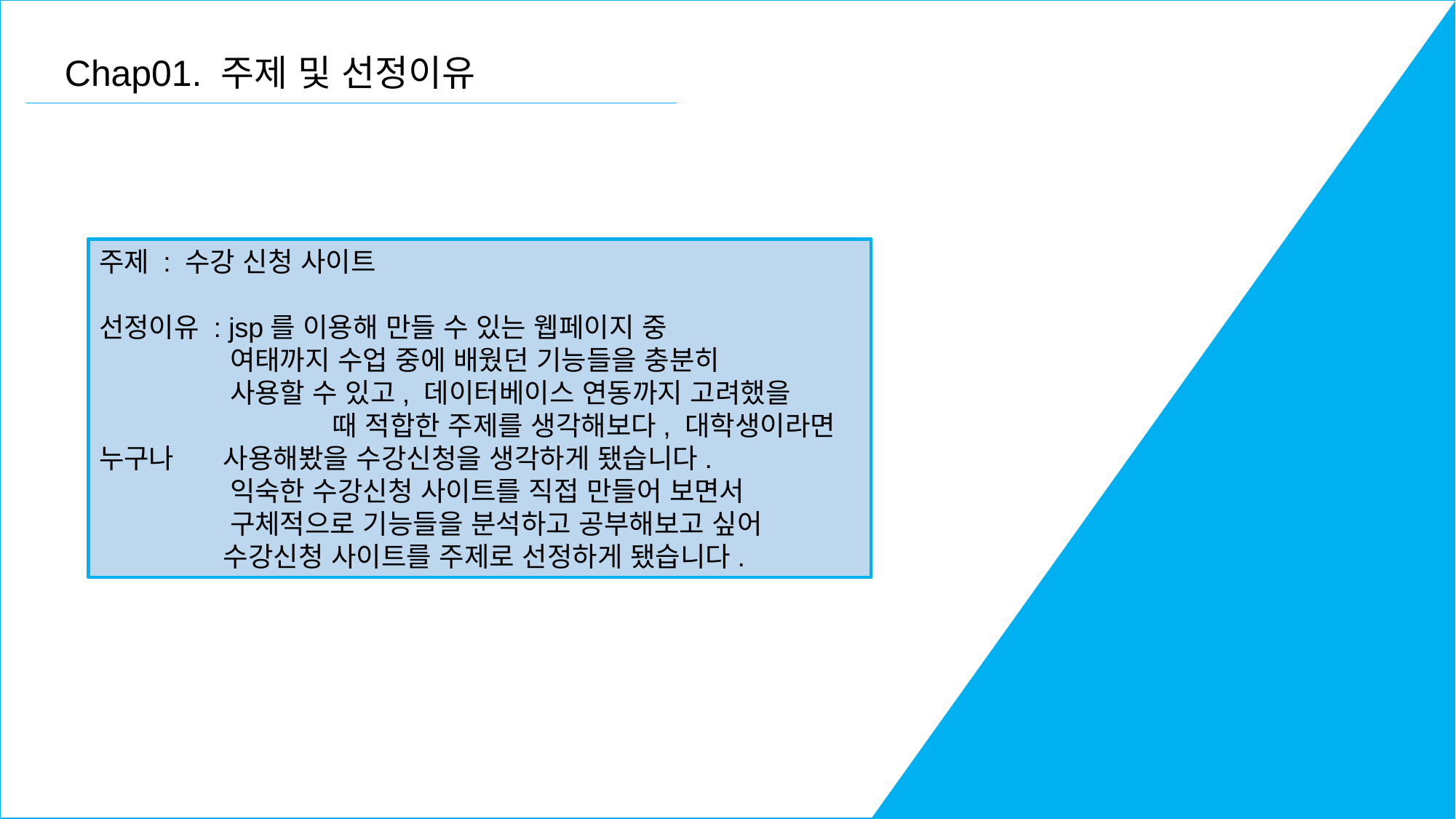

Chap01. 주제 및 선정이유
주제 : 수강 신청 사이트

선정이유 : jsp를 이용해 만들 수 있는 웹페이지 중
	  여태까지 수업 중에 배웠던 기능들을 충분히
	  사용할 수 있고, 데이터베이스 연동까지 고려했을 		  때 적합한 주제를 생각해보다, 대학생이라면 누구나 	  사용해봤을 수강신청을 생각하게 됐습니다.
	  익숙한 수강신청 사이트를 직접 만들어 보면서
	  구체적으로 기능들을 분석하고 공부해보고 싶어	  수강신청 사이트를 주제로 선정하게 됐습니다.